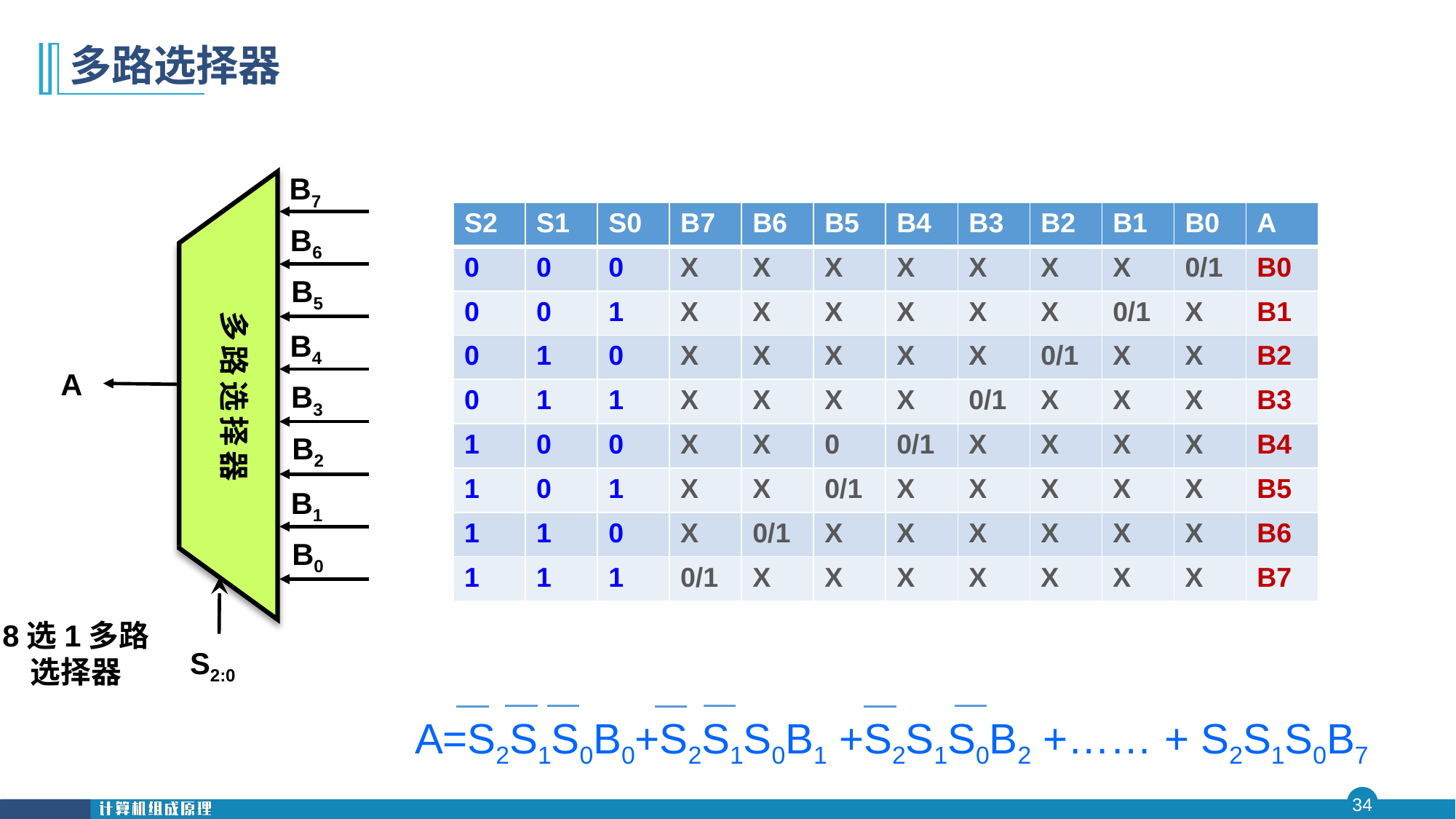

# 多路选择器
B7
B6
B5
多路选择器
B4

A
B3
B2
B1
B0
8选1多路
选择器
| S2 | S1 | S0 | B7 | B6 | B5 | B4 | B3 | B2 | B1 | B0 | A |
| --- | --- | --- | --- | --- | --- | --- | --- | --- | --- | --- | --- |
| 0 | 0 | 0 | X | X | X | X | X | X | X | 0/1 | B0 |
| 0 | 0 | 1 | X | X | X | X | X | X | 0/1 | X | B1 |
| 0 | 1 | 0 | X | X | X | X | X | 0/1 | X | X | B2 |
| 0 | 1 | 1 | X | X | X | X | 0/1 | X | X | X | B3 |
| 1 | 0 | 0 | X | X | 0 | 0/1 | X | X | X | X | B4 |
| 1 | 0 | 1 | X | X | 0/1 | X | X | X | X | X | B5 |
| 1 | 1 | 0 | X | 0/1 | X | X | X | X | X | X | B6 |
| 1 | 1 | 1 | 0/1 | X | X | X | X | X | X | X | B7 |
S2:0
 A=S2S1S0B0+S2S1S0B1 +S2S1S0B2 +…… + S2S1S0B7